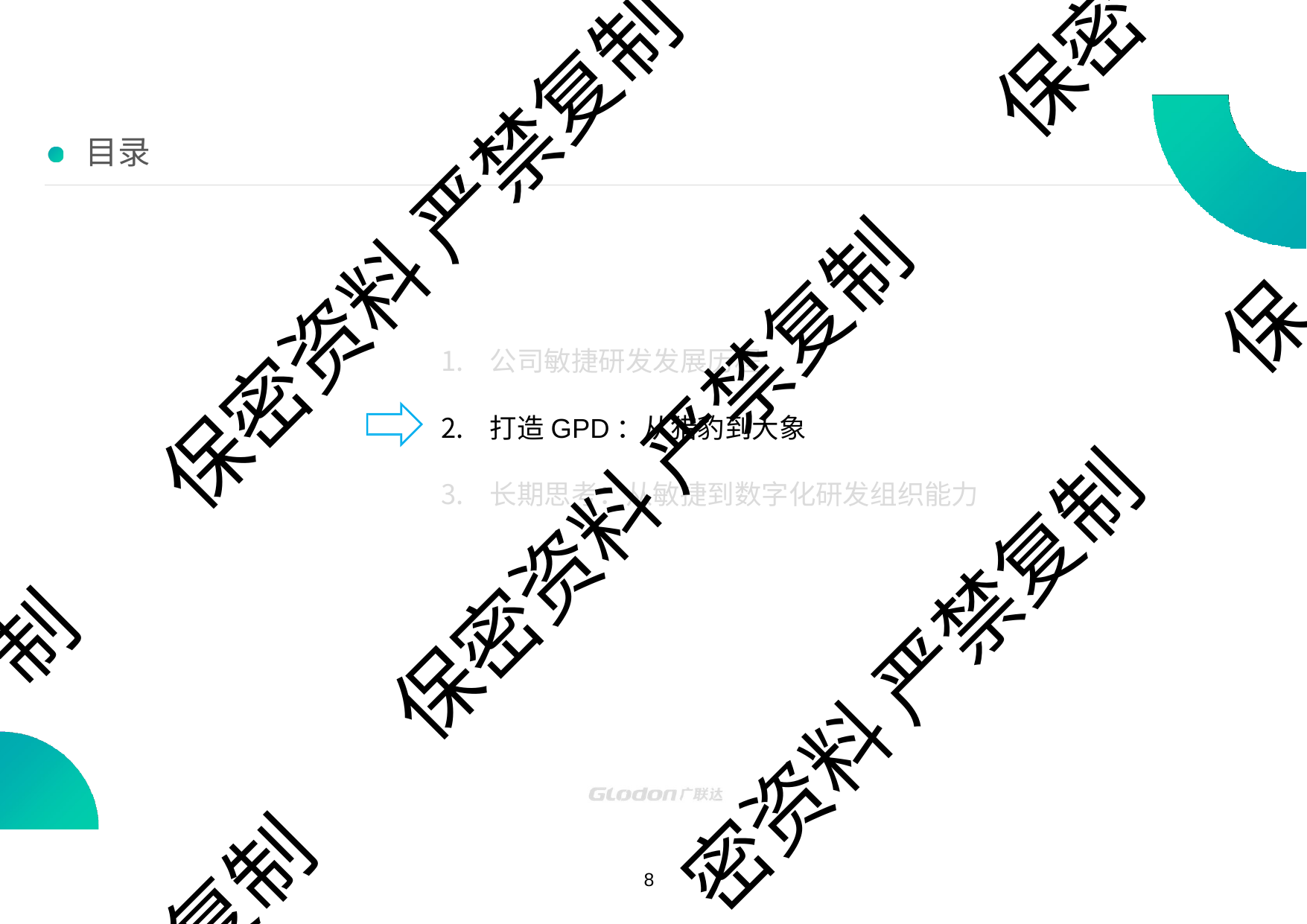

保密

目录

保密资料 严禁复制
保
公司敏捷研发发展历程

打造GPD：从猎豹到大象

长期思考：从敏捷到数字化研发组织能力

保密资料 严禁复制
制
密资料 严禁复制

复制
8